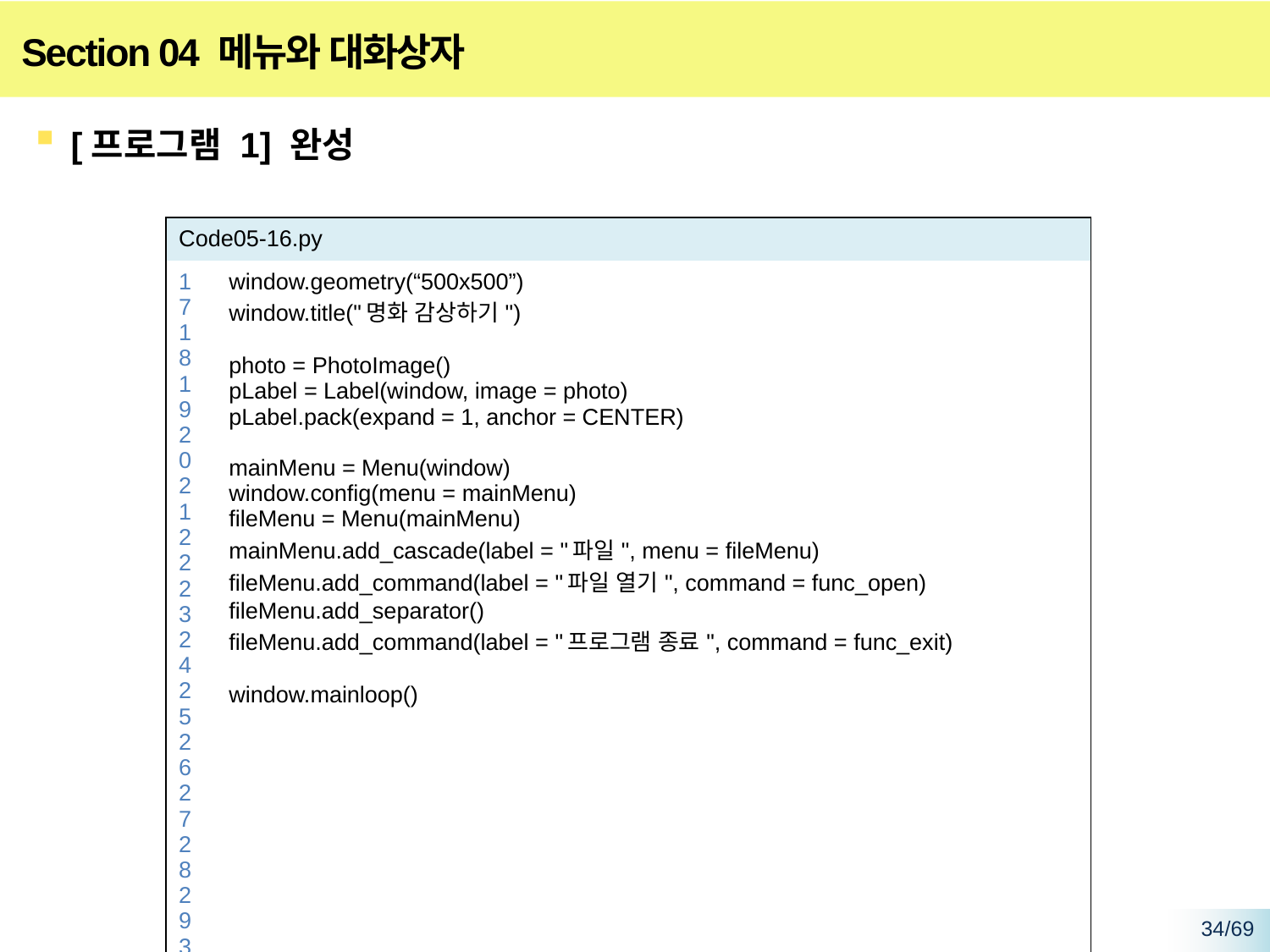

# Section 04 메뉴와 대화상자
[프로그램 1] 완성
| Code05-16.py |  |
| --- | --- |
| 17 18 19 20 21 22 23 24 25 26 27 28 29 30 31 32 | window.geometry(“500x500”) window.title("명화 감상하기") photo = PhotoImage() pLabel = Label(window, image = photo) pLabel.pack(expand = 1, anchor = CENTER) mainMenu = Menu(window) window.config(menu = mainMenu) fileMenu = Menu(mainMenu) mainMenu.add\_cascade(label = "파일", menu = fileMenu) fileMenu.add\_command(label = "파일 열기", command = func\_open) fileMenu.add\_separator() fileMenu.add\_command(label = "프로그램 종료", command = func\_exit) window.mainloop() |